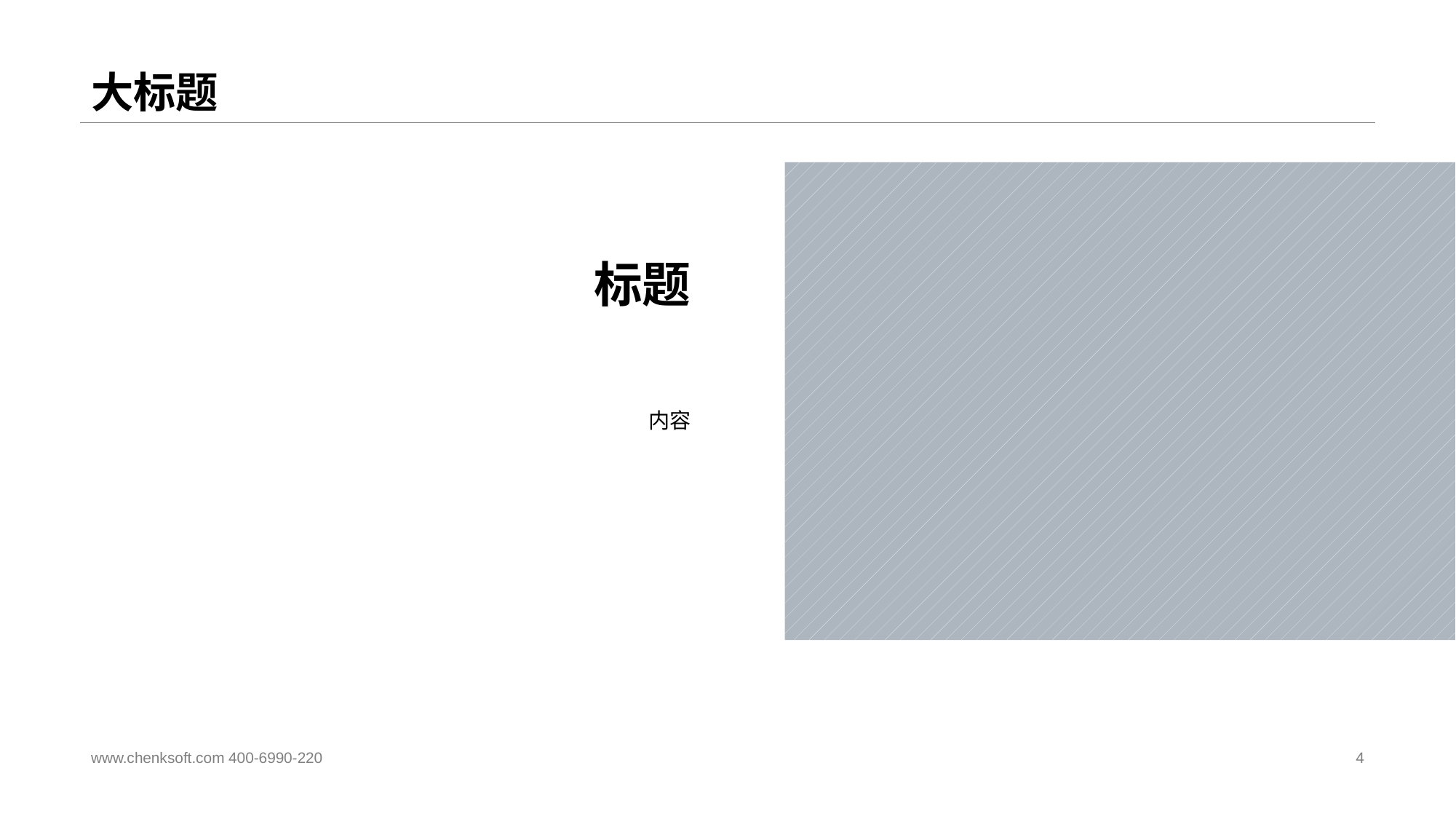

# 大标题
标题

内容
www.chenksoft.com 400-6990-220
4